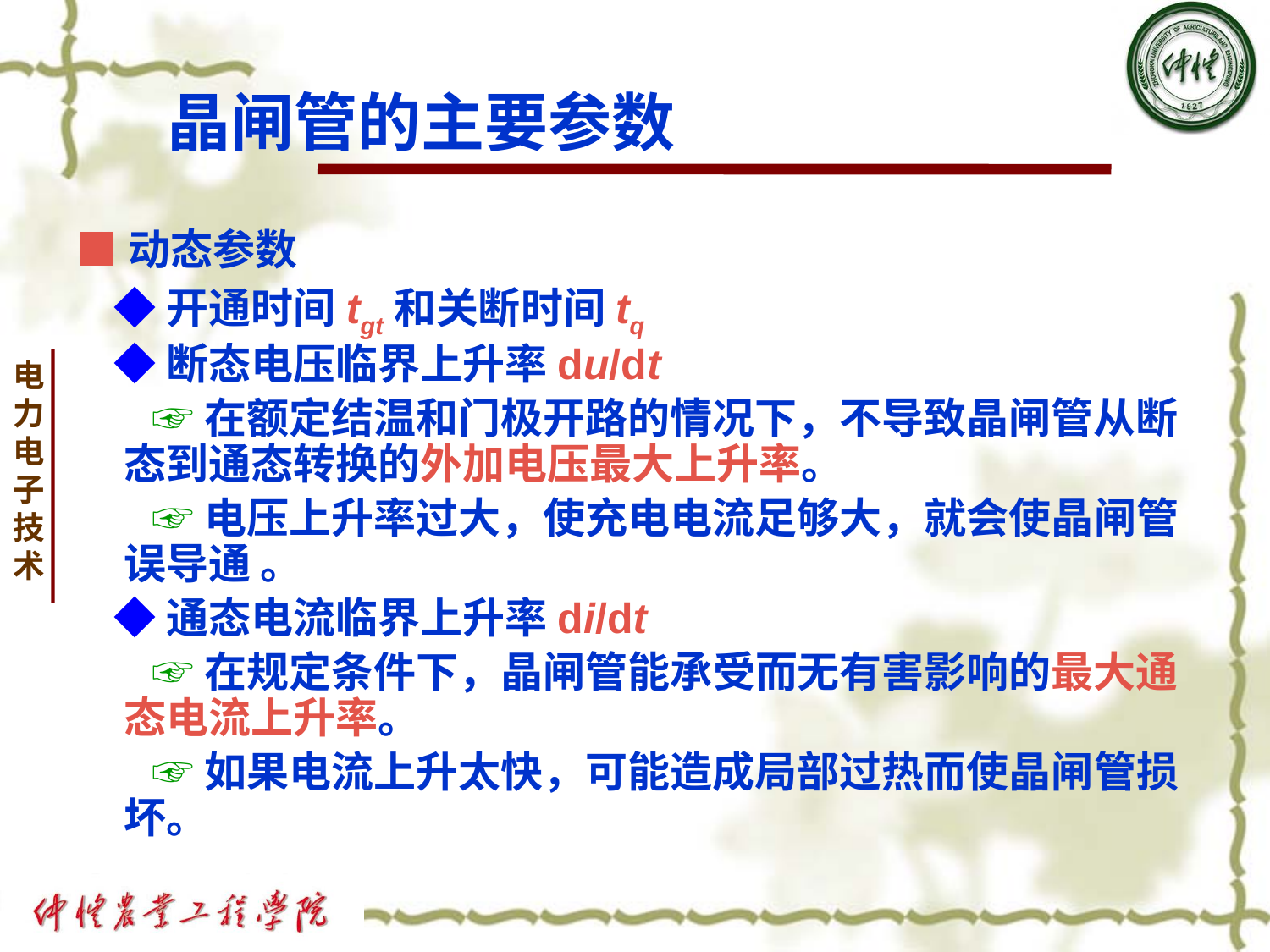

# 晶闸管的主要参数
■动态参数
    ◆开通时间tgt和关断时间tq
    ◆断态电压临界上升率du/dt
        ☞在额定结温和门极开路的情况下，不导致晶闸管从断态到通态转换的外加电压最大上升率。
        ☞电压上升率过大，使充电电流足够大，就会使晶闸管误导通 。
    ◆通态电流临界上升率di/dt
        ☞在规定条件下，晶闸管能承受而无有害影响的最大通态电流上升率。
        ☞如果电流上升太快，可能造成局部过热而使晶闸管损坏。